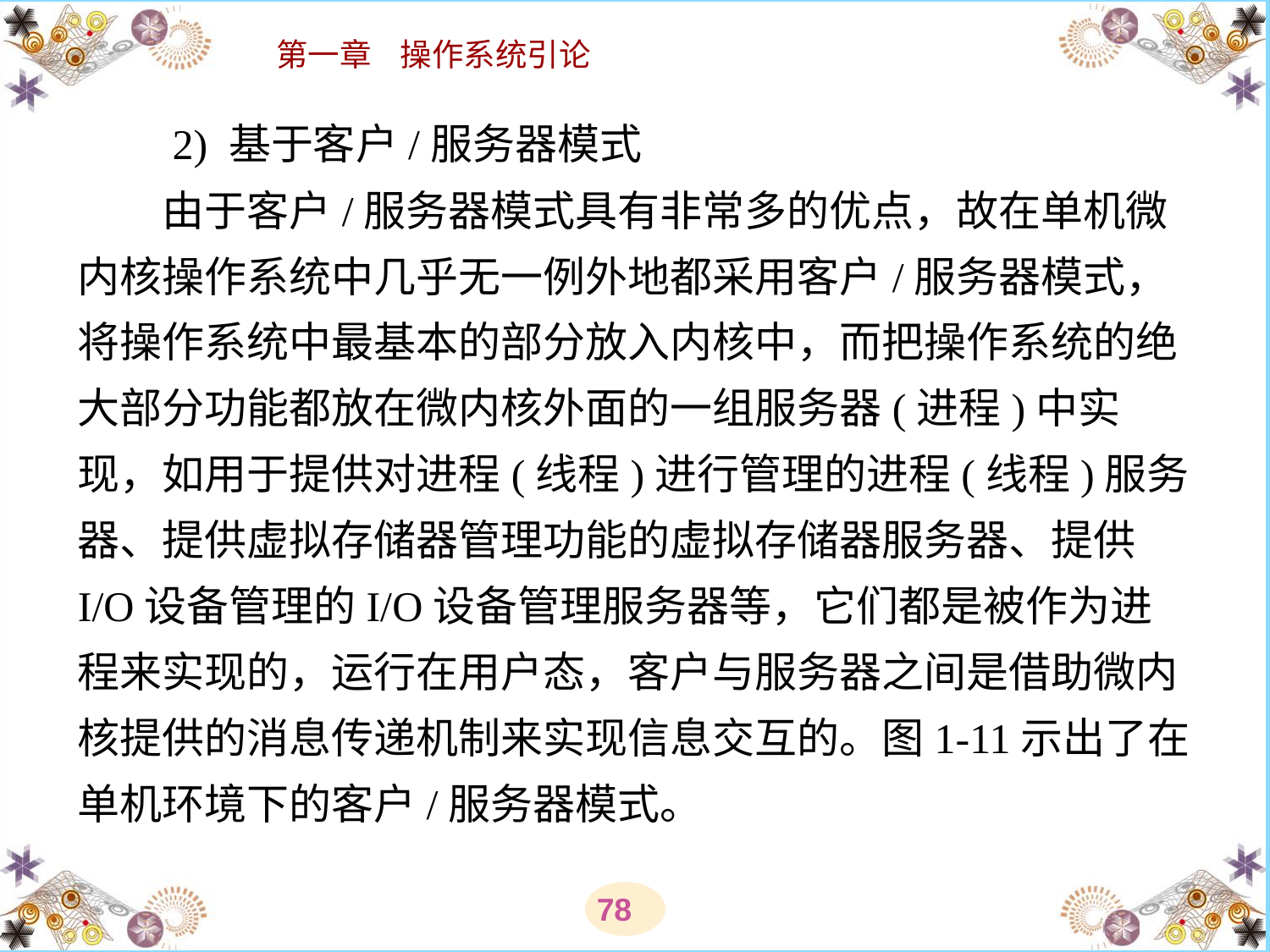

# 2) 基于客户/服务器模式 　　由于客户/服务器模式具有非常多的优点，故在单机微内核操作系统中几乎无一例外地都采用客户/服务器模式，将操作系统中最基本的部分放入内核中，而把操作系统的绝大部分功能都放在微内核外面的一组服务器(进程)中实现，如用于提供对进程(线程)进行管理的进程(线程)服务器、提供虚拟存储器管理功能的虚拟存储器服务器、提供I/O设备管理的I/O设备管理服务器等，它们都是被作为进程来实现的，运行在用户态，客户与服务器之间是借助微内核提供的消息传递机制来实现信息交互的。图1-11示出了在单机环境下的客户/服务器模式。